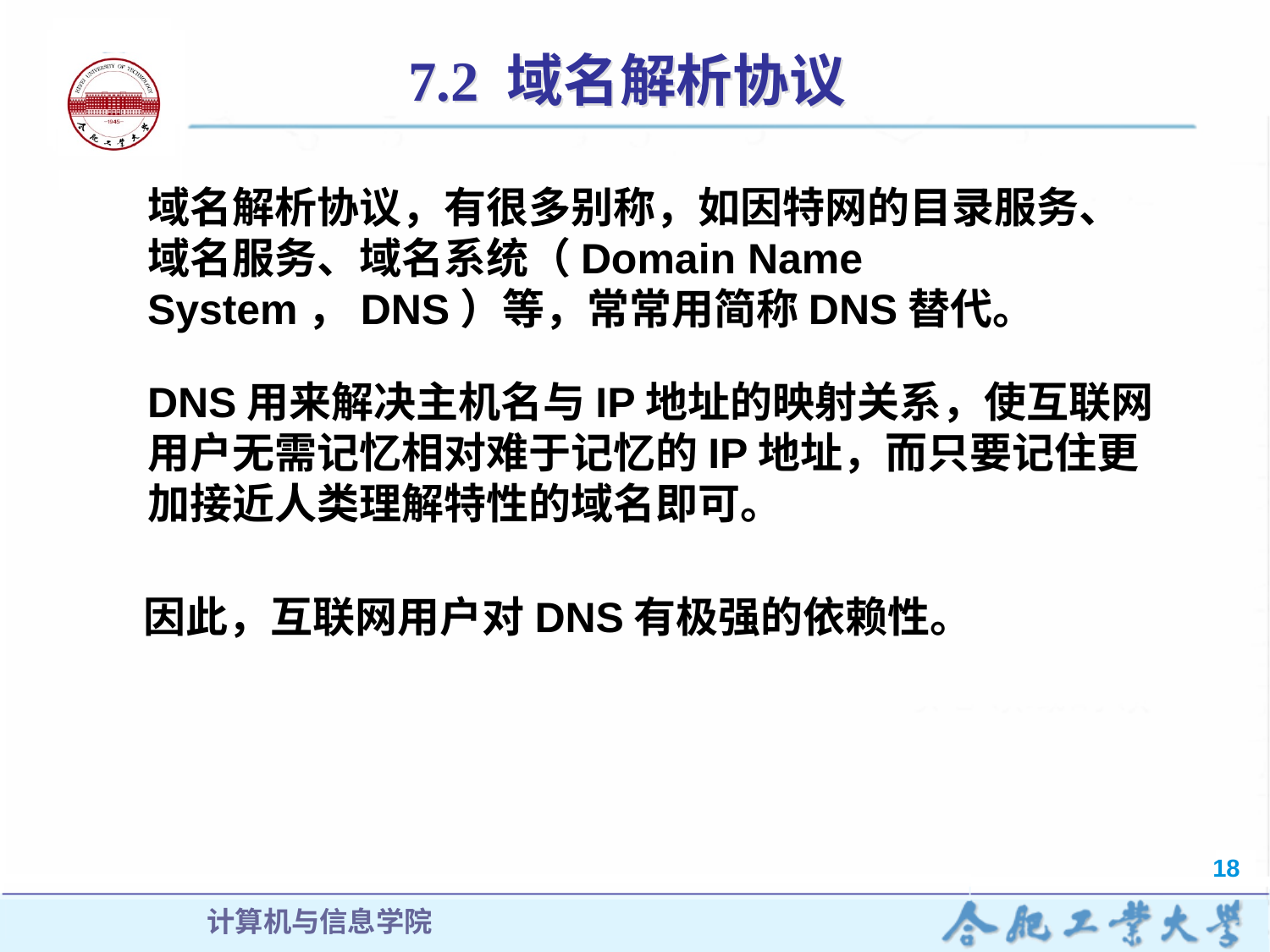

7.2 域名解析协议
域名解析协议，有很多别称，如因特网的目录服务、域名服务、域名系统（Domain Name System，DNS）等，常常用简称DNS替代。
DNS用来解决主机名与IP地址的映射关系，使互联网用户无需记忆相对难于记忆的IP地址，而只要记住更加接近人类理解特性的域名即可。
因此，互联网用户对DNS有极强的依赖性。